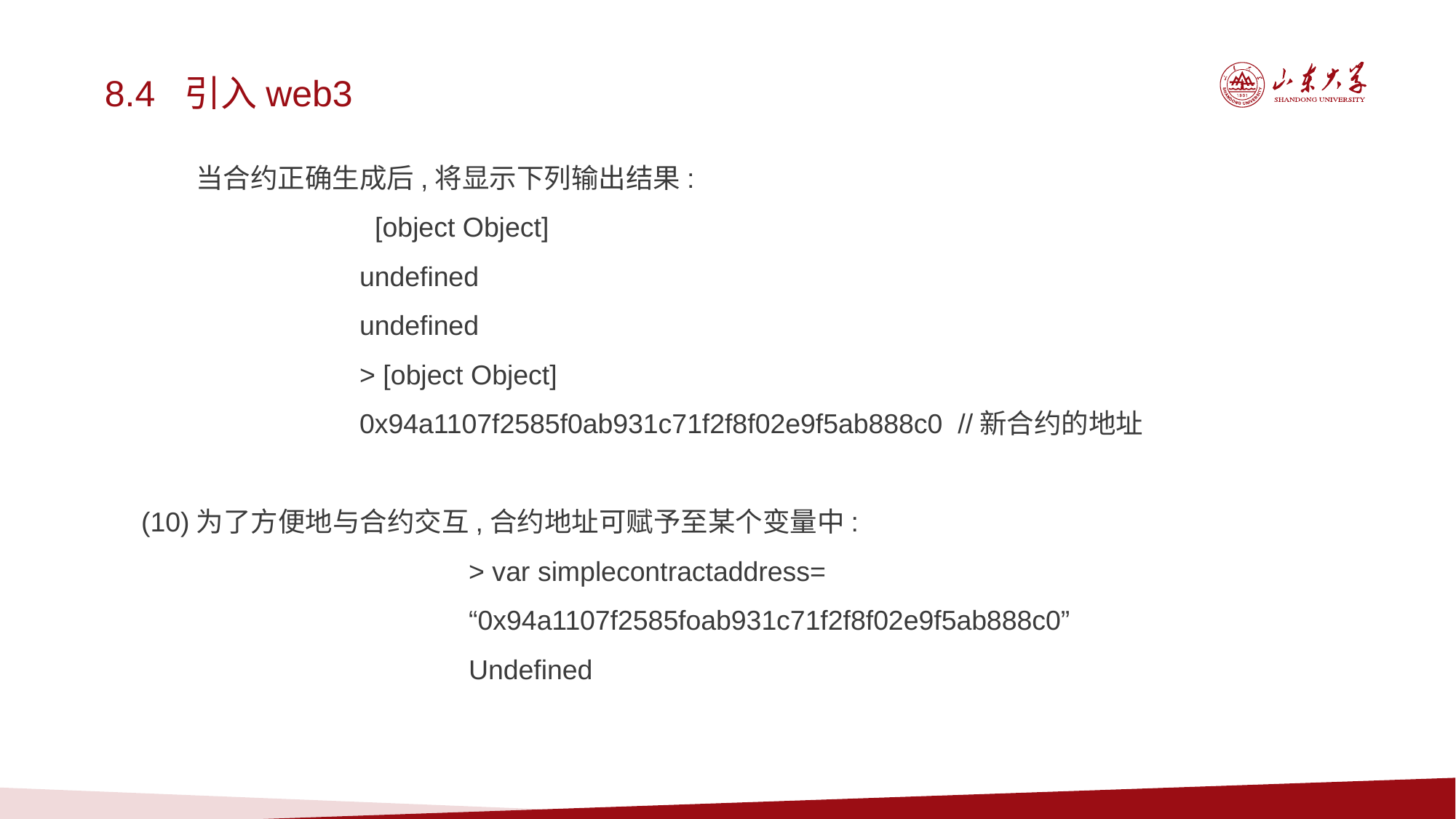

8.4  引入web3
当合约正确生成后,将显示下列输出结果:
  [object Object]
undefined
undefined
> [object Object]
0x94a1107f2585f0ab931c71f2f8f02e9f5ab888c0  //新合约的地址

(10)为了方便地与合约交互,合约地址可赋予至某个变量中:
> var simplecontractaddress=
“0x94a1107f2585foab931c71f2f8f02e9f5ab888c0”
Undefined